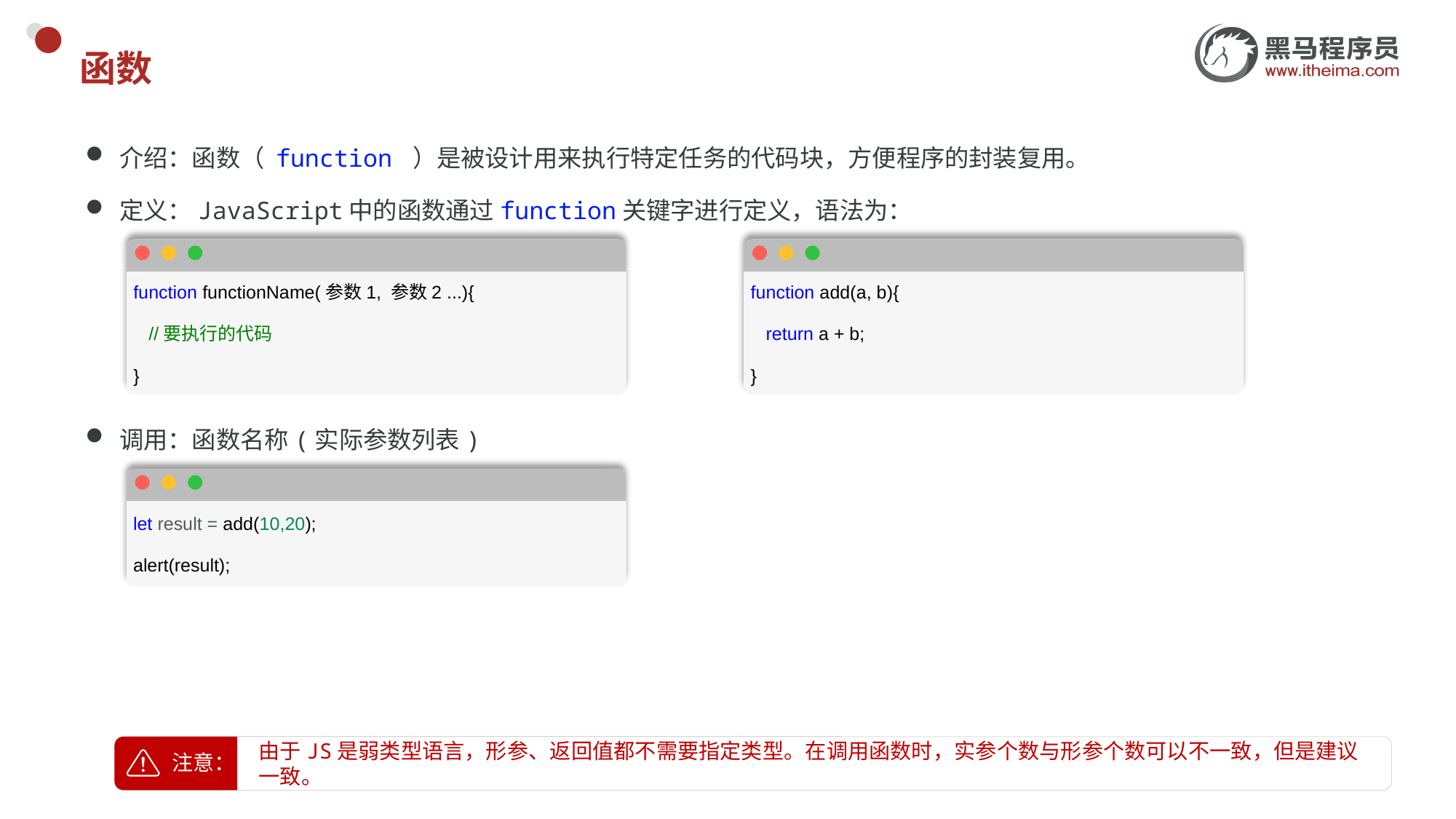

# 函数
介绍：函数（ function ）是被设计用来执行特定任务的代码块，方便程序的封装复用。
定义：JavaScript中的函数通过function关键字进行定义，语法为：

调用：函数名称(实际参数列表)

function functionName(参数1, 参数2 ...){
   //要执行的代码
}

function add(a, b){
   return a + b;
}

let result = add(10,20);
alert(result);

由于JS是弱类型语言，形参、返回值都不需要指定类型。在调用函数时，实参个数与形参个数可以不一致，但是建议一致。
注意：